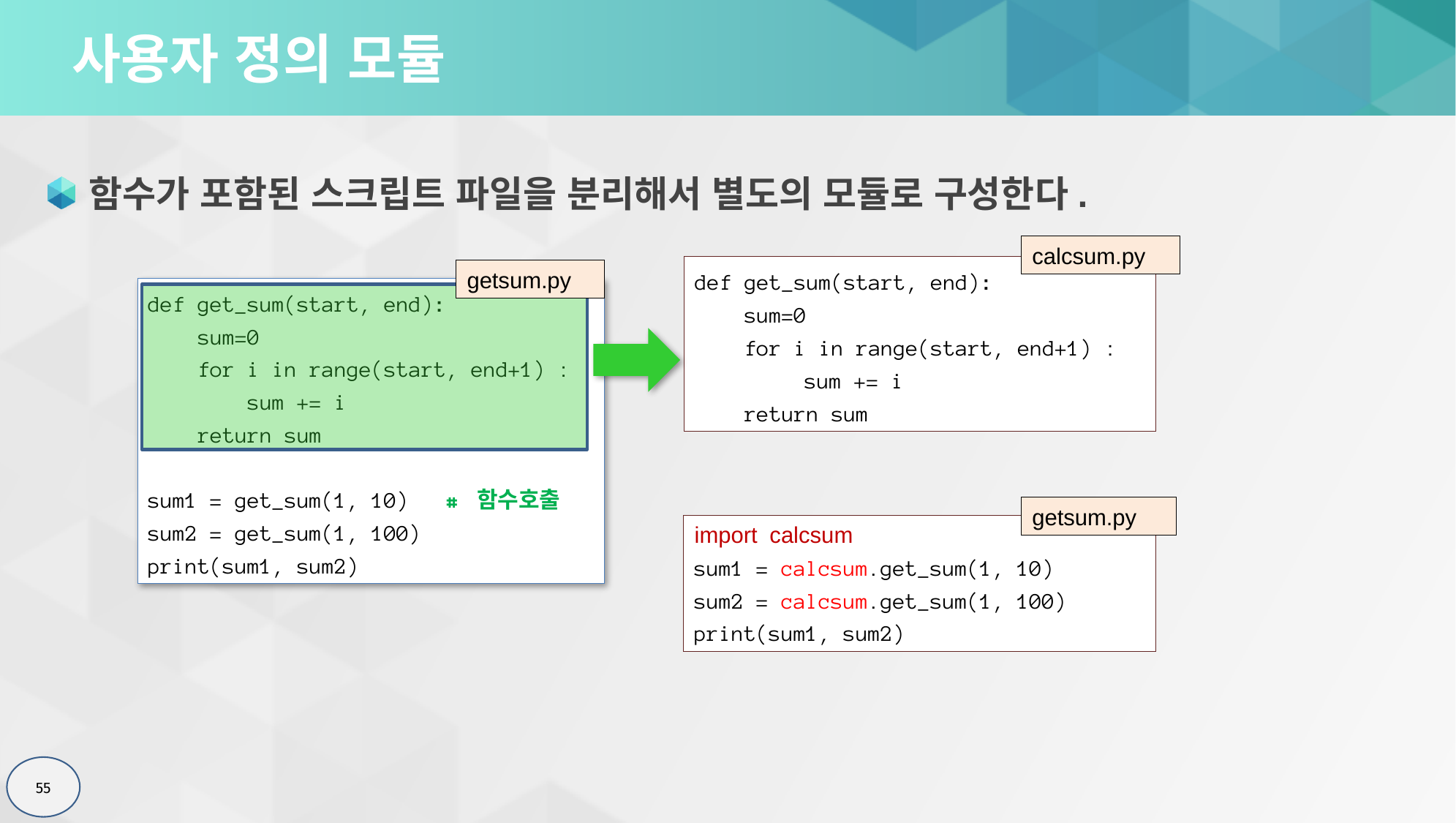

# 사용자 정의 모듈
함수가 포함된 스크립트 파일을 분리해서 별도의 모듈로 구성한다.
calcsum.py
def get_sum(start, end):
    sum=0
    for i in range(start, end+1) :
	sum += i
    return sum
getsum.py
def get_sum(start, end):
    sum=0
    for i in range(start, end+1) :
        sum += i
    return sum

sum1 = get_sum(1, 10)   # 함수호출
sum2 = get_sum(1, 100)
print(sum1, sum2)

getsum.py
import  calcsum
sum1 = calcsum.get_sum(1, 10)
sum2 = calcsum.get_sum(1, 100)
print(sum1, sum2)